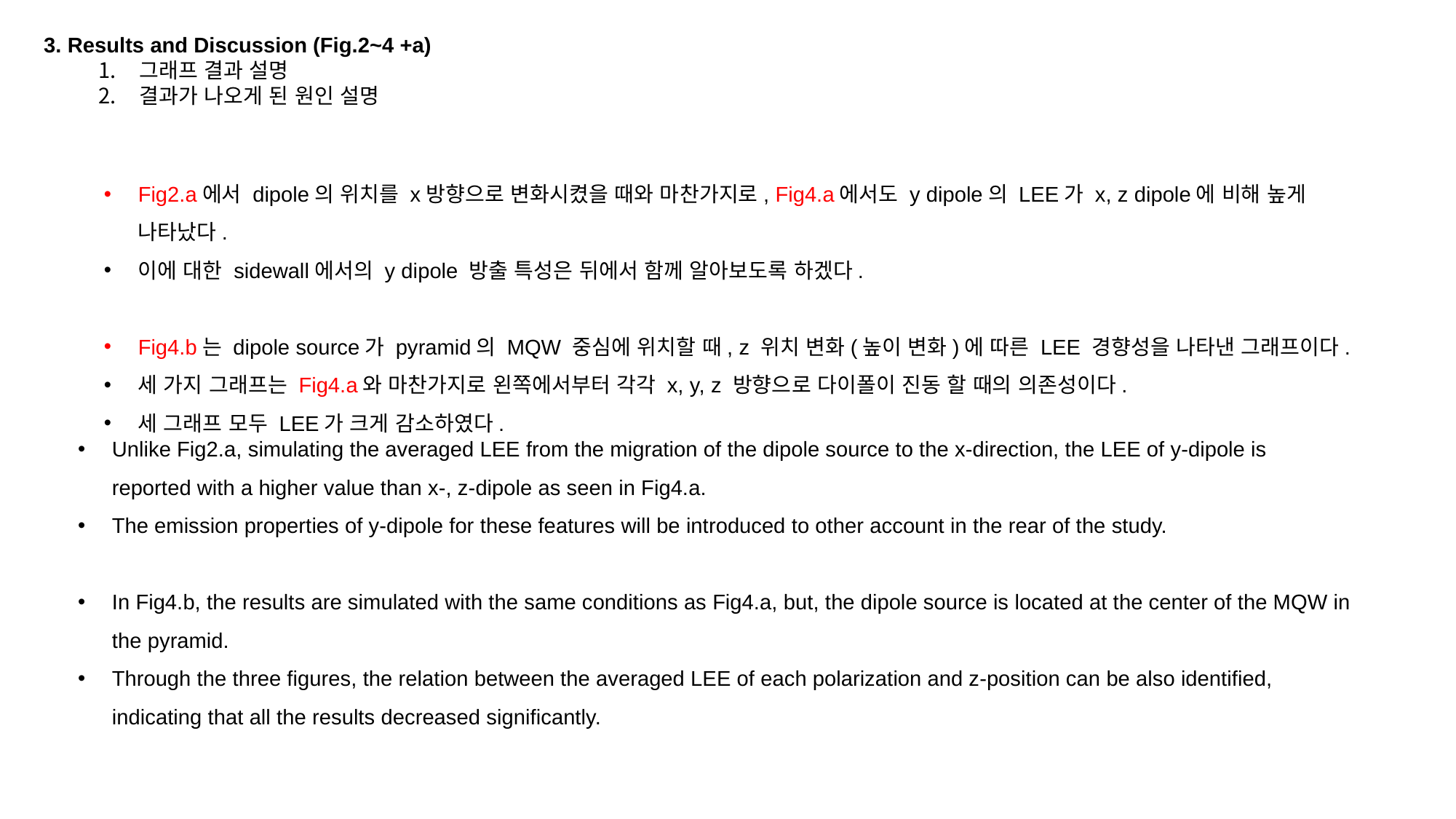

3. Results and Discussion (Fig.2~4 +a)
그래프 결과 설명
결과가 나오게 된 원인 설명
Fig2.a에서 dipole의 위치를 x방향으로 변화시켰을 때와 마찬가지로, Fig4.a에서도 y dipole의 LEE가 x, z dipole에 비해 높게 나타났다.
이에 대한 sidewall에서의 y dipole 방출 특성은 뒤에서 함께 알아보도록 하겠다.

Fig4.b는 dipole source가 pyramid의 MQW 중심에 위치할 때, z 위치 변화(높이 변화)에 따른 LEE 경향성을 나타낸 그래프이다.
세 가지 그래프는 Fig4.a와 마찬가지로 왼쪽에서부터 각각 x, y, z 방향으로 다이폴이 진동 할 때의 의존성이다.
세 그래프 모두 LEE가 크게 감소하였다.
Unlike Fig2.a, simulating the averaged LEE from the migration of the dipole source to the x-direction, the LEE of y-dipole is reported with a higher value than x-, z-dipole as seen in Fig4.a.
The emission properties of y-dipole for these features will be introduced to other account in the rear of the study.

In Fig4.b, the results are simulated with the same conditions as Fig4.a, but, the dipole source is located at the center of the MQW in the pyramid.
Through the three figures, the relation between the averaged LEE of each polarization and z-position can be also identified, indicating that all the results decreased significantly.